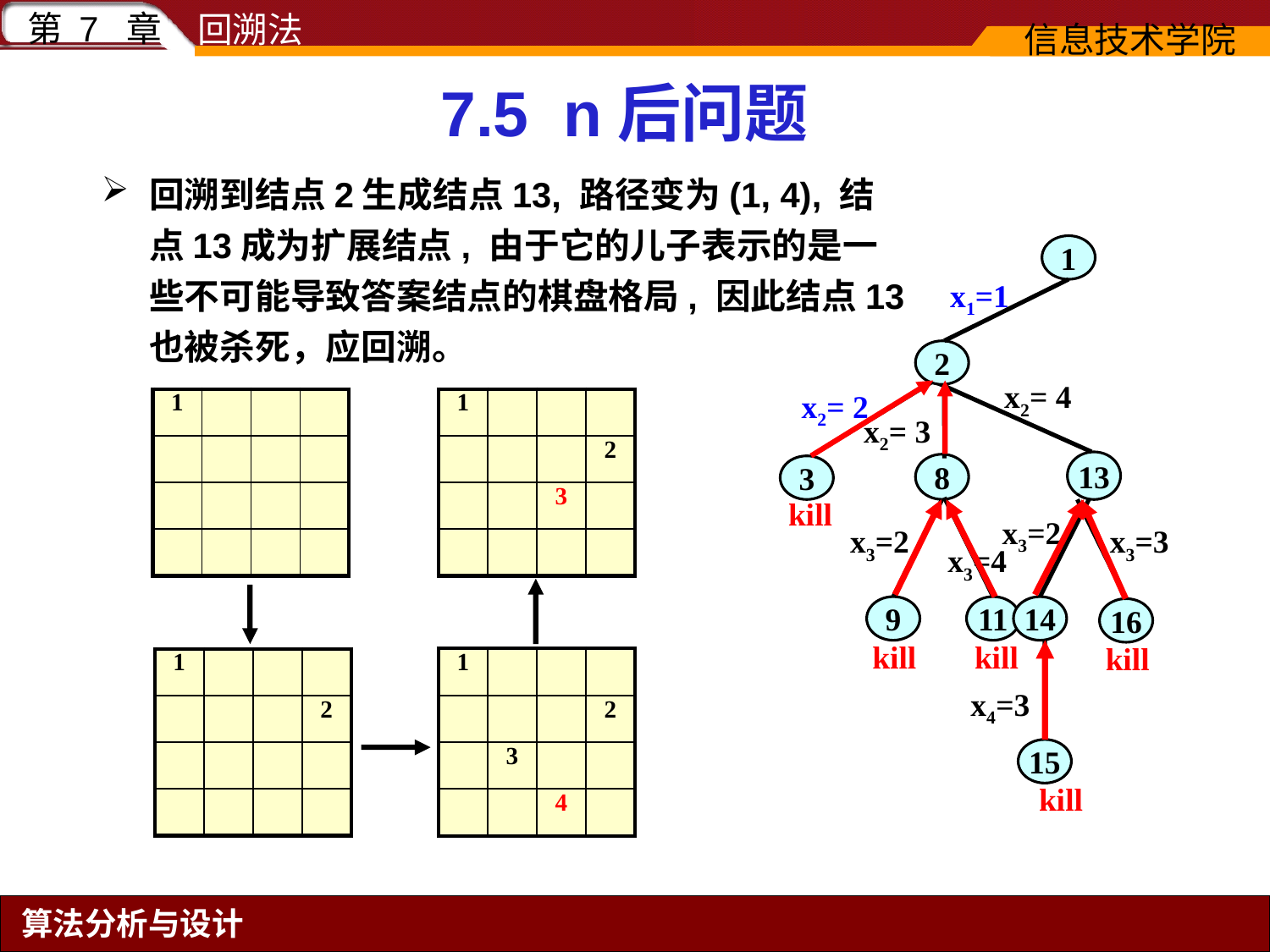

7.5  n后问题
回溯到结点2生成结点13, 路径变为(1, 4), 结点13成为扩展结点, 由于它的儿子表示的是一些不可能导致答案结点的棋盘格局, 因此结点13也被杀死，应回溯。
1
x1=1

2

x2= 2
3
kill

x3=4
11

x3=2
9
kill
kill

x2= 3
8
x2= 4

13

| 1 |  |  |  |
| --- | --- | --- | --- |
|  |  |  |  |
|  |  |  |  |
|  |  |  |  |
| 1 |  |  |  |
| --- | --- | --- | --- |
|  |  |  | 2 |
|  |  | 3 |  |
|  |  |  |  |

x3=3
16

x3=2
14

kill

x4=3
15
| 1 |  |  |  |
| --- | --- | --- | --- |
|  |  |  | 2 |
|  | 3 |  |  |
|  |  | 4 |  |
| 1 |  |  |  |
| --- | --- | --- | --- |
|  |  |  | 2 |
|  |  |  |  |
|  |  |  |  |

kill